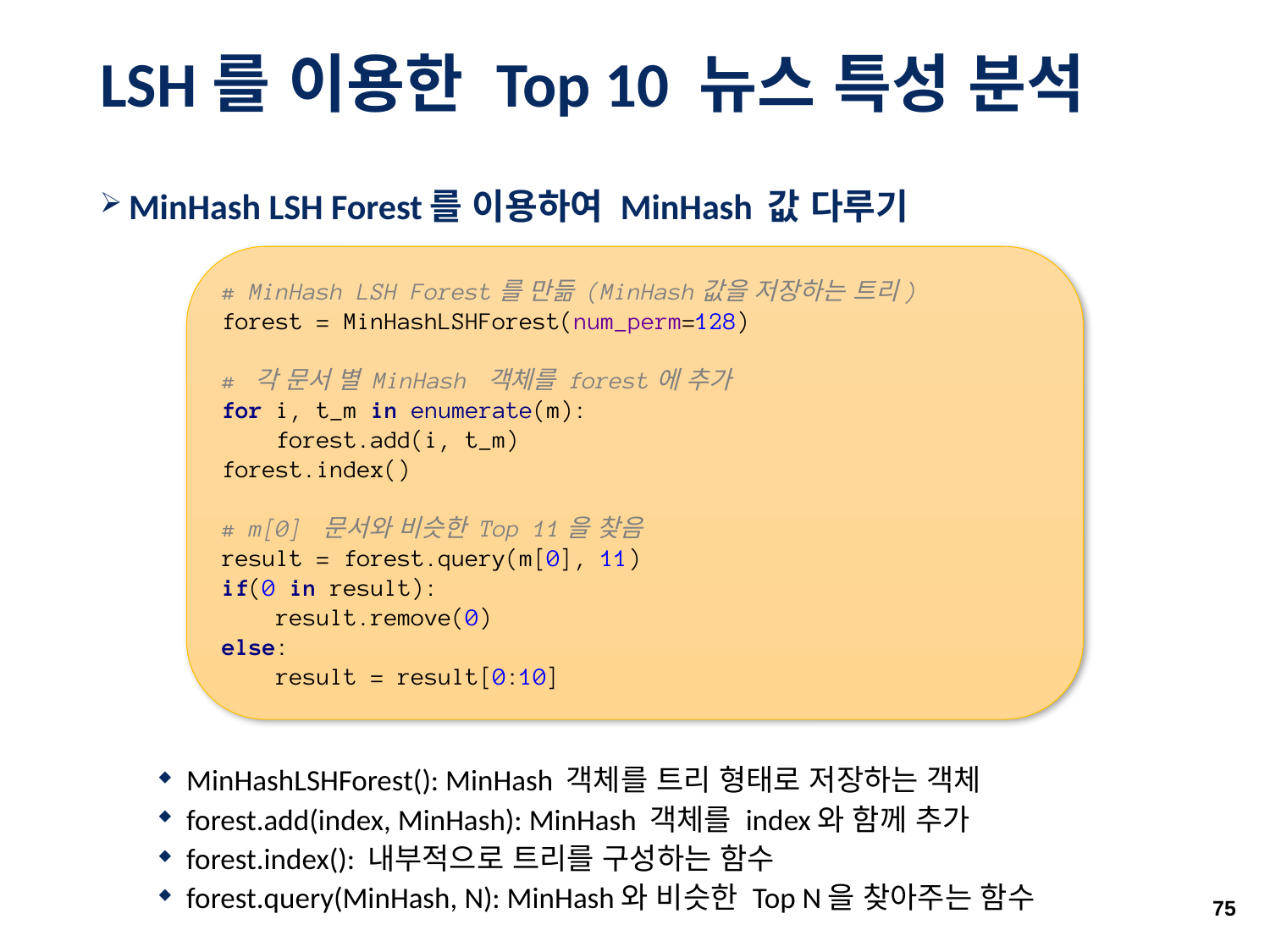

# LSH를 이용한 Top 10 뉴스 특성 분석
MinHash LSH Forest를 이용하여 MinHash 값 다루기

MinHashLSHForest(): MinHash 객체를 트리 형태로 저장하는 객체
forest.add(index, MinHash): MinHash 객체를 index와 함께 추가
forest.index(): 내부적으로 트리를 구성하는 함수
forest.query(MinHash, N): MinHash와 비슷한 Top N을 찾아주는 함수
# MinHash LSH Forest를 만듦 (MinHash값을 저장하는 트리) forest = MinHashLSHForest(num_perm=128) # 각 문서 별 MinHash 객체를 forest에 추가 for i, t_m in enumerate(m): forest.add(i, t_m) forest.index() # m[0] 문서와 비슷한 Top 11을 찾음 result = forest.query(m[0], 11) if(0 in result): result.remove(0) else: result = result[0:10]
75